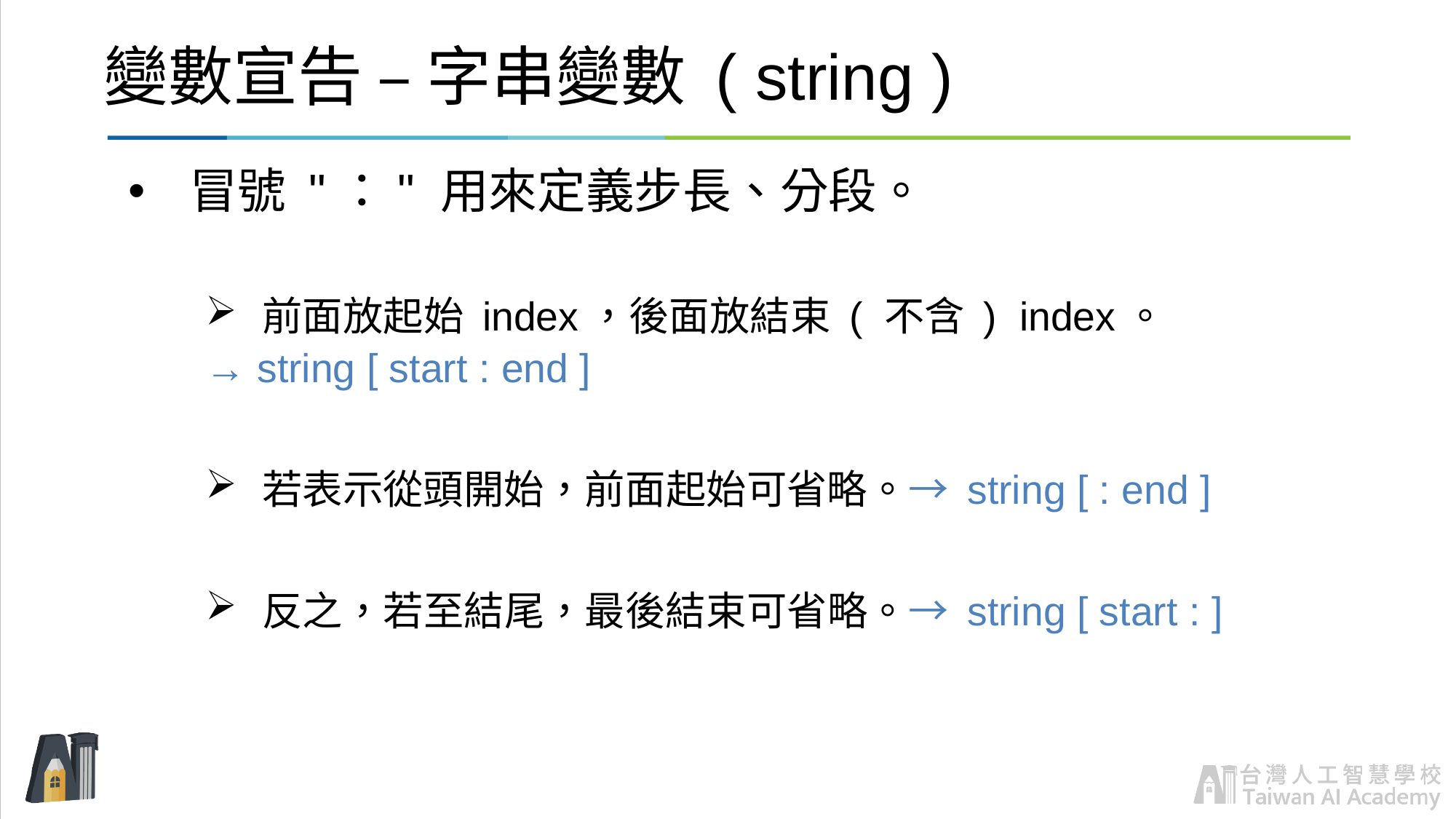

# 變數宣告 – 字串變數 ( string )
冒號 "：" 用來定義步長、分段。

前面放起始 index，後面放結束 ( 不含 )  index。
→ string [ start : end ]

若表示從頭開始，前面起始可省略。→ string [ : end ]

反之，若至結尾，最後結束可省略。→ string [ start : ]